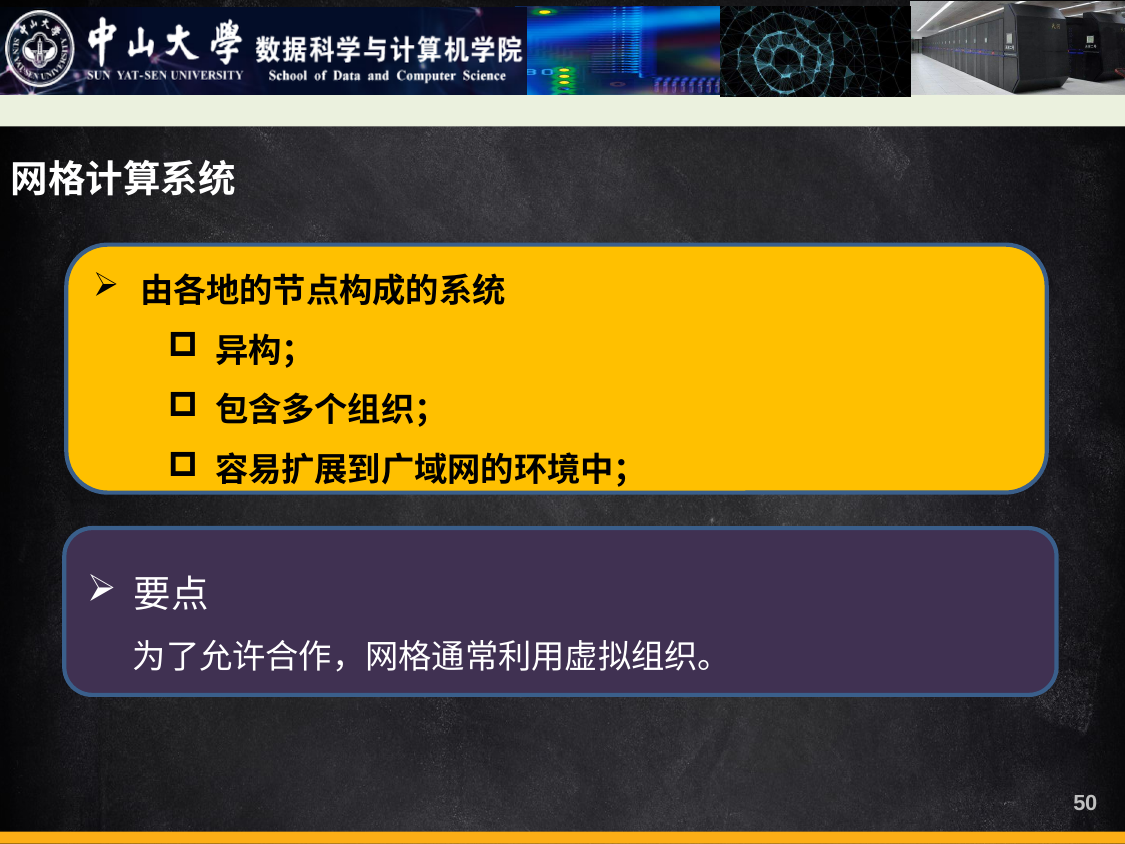

网格计算系统
由各地的节点构成的系统
异构；
包含多个组织；
容易扩展到广域网的环境中；
要点
     为了允许合作，网格通常利用虚拟组织。